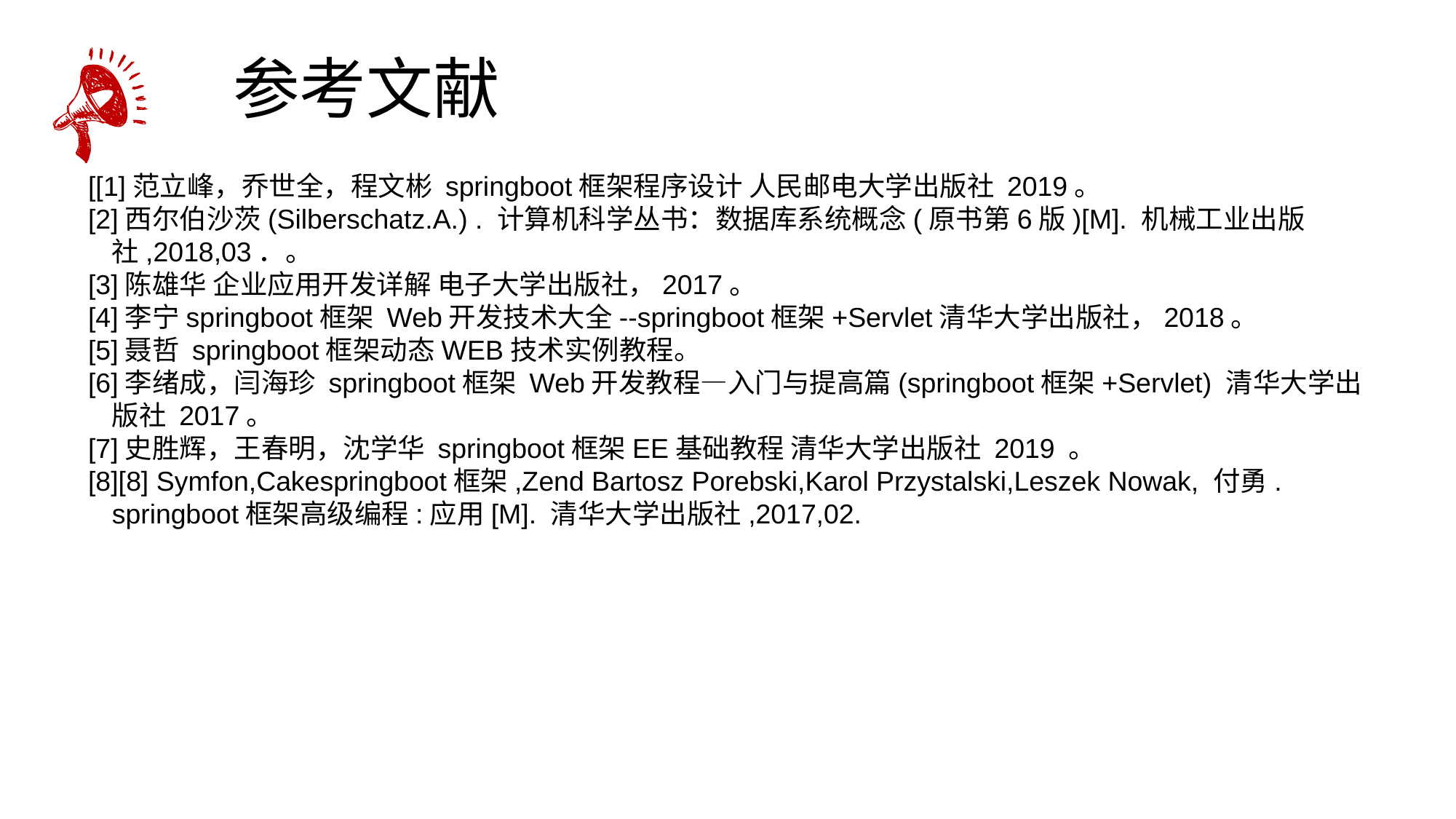

参考文献

[[1]范立峰，乔世全，程文彬 springboot框架程序设计 人民邮电大学出版社 2019。
[2]西尔伯沙茨(Silberschatz.A.) . 计算机科学丛书：数据库系统概念(原书第6版)[M]. 机械工业出版社,2018,03．。
[3]陈雄华 企业应用开发详解 电子大学出版社，2017。
[4]李宁springboot框架 Web开发技术大全--springboot框架+Servlet清华大学出版社，2018。
[5]聂哲 springboot框架动态WEB技术实例教程。
[6]李绪成，闫海珍 springboot框架 Web开发教程—入门与提高篇(springboot框架+Servlet) 清华大学出版社 2017。
[7]史胜辉，王春明，沈学华 springboot框架EE基础教程 清华大学出版社 2019 。
[8][8] Symfon,Cakespringboot框架,Zend Bartosz Porebski,Karol Przystalski,Leszek Nowak, 付勇. springboot框架高级编程:应用[M]. 清华大学出版社,2017,02.